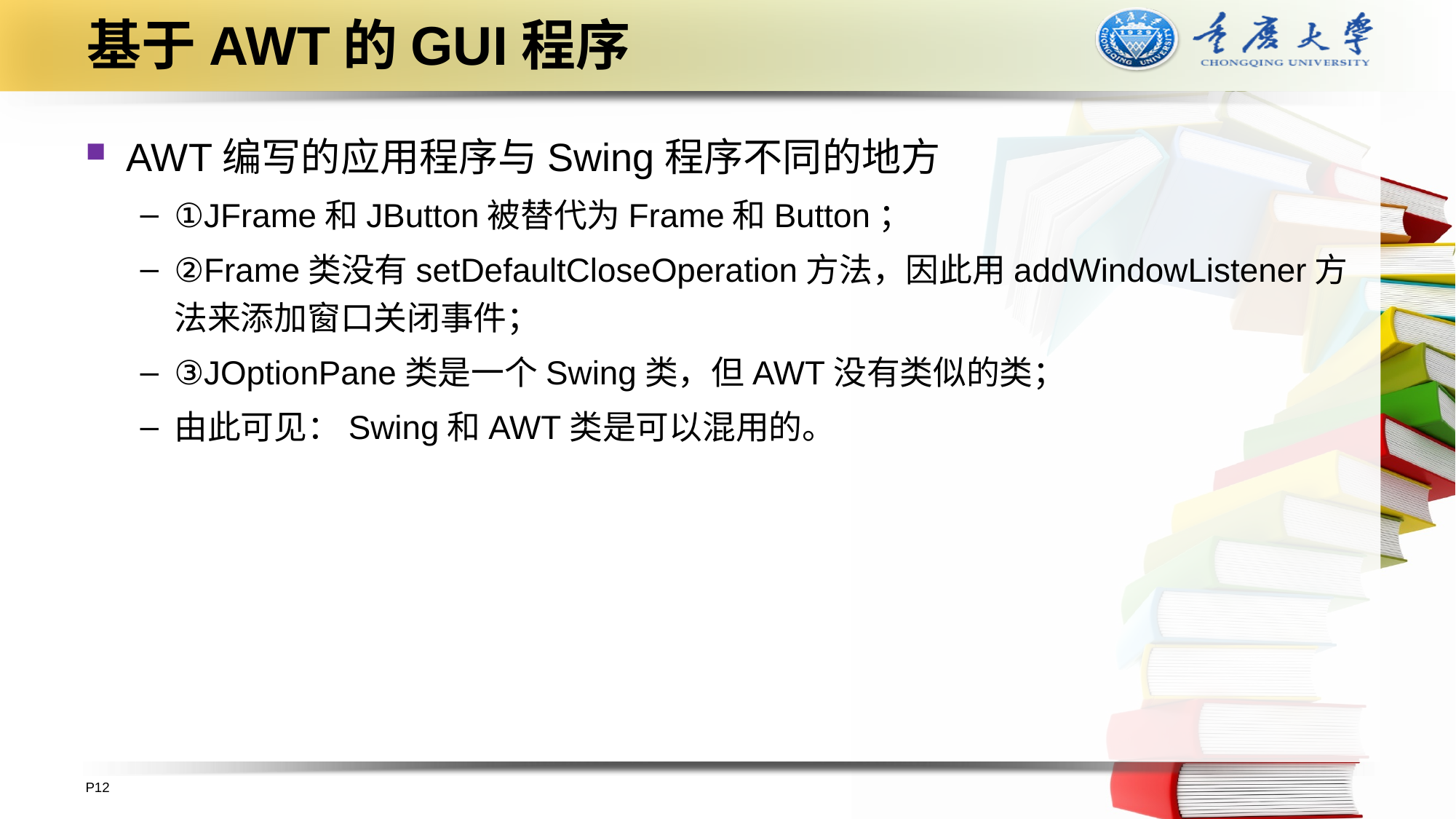

# 基于AWT的GUI程序
AWT编写的应用程序与Swing程序不同的地方
①JFrame和JButton被替代为Frame和Button；
②Frame类没有setDefaultCloseOperation方法，因此用addWindowListener方法来添加窗口关闭事件；
③JOptionPane类是一个Swing类，但AWT没有类似的类；
由此可见：Swing和AWT类是可以混用的。
P12